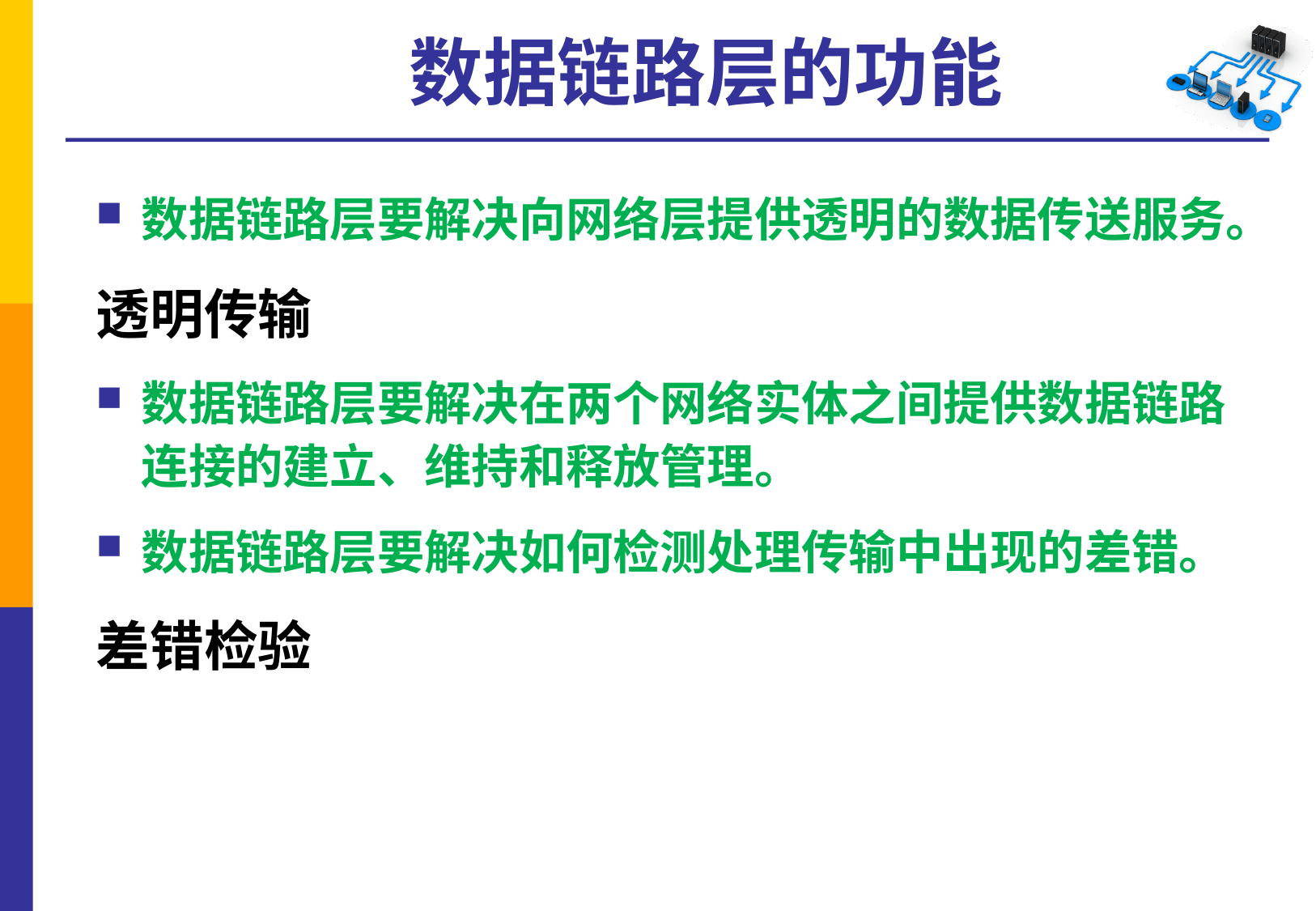

# 数据链路层的功能
数据链路层要解决向网络层提供透明的数据传送服务。
透明传输
数据链路层要解决在两个网络实体之间提供数据链路连接的建立、维持和释放管理。
数据链路层要解决如何检测处理传输中出现的差错。
差错检验